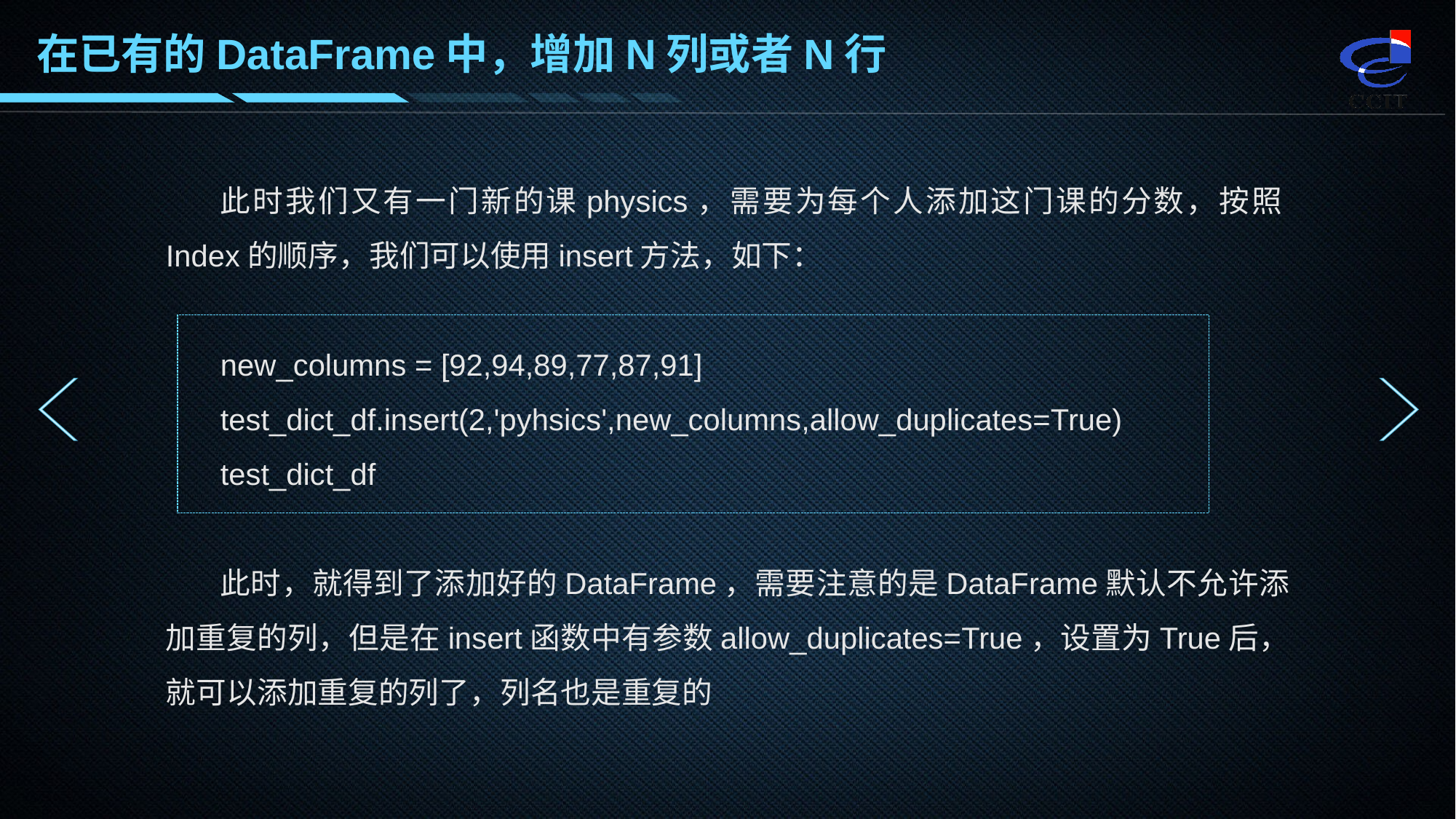

在已有的DataFrame中，增加N列或者N行
此时我们又有一门新的课physics，需要为每个人添加这门课的分数，按照Index的顺序，我们可以使用insert方法，如下：

new_columns = [92,94,89,77,87,91]
test_dict_df.insert(2,'pyhsics',new_columns,allow_duplicates=True)
test_dict_df

此时，就得到了添加好的DataFrame，需要注意的是DataFrame默认不允许添加重复的列，但是在insert函数中有参数allow_duplicates=True，设置为True后，就可以添加重复的列了，列名也是重复的